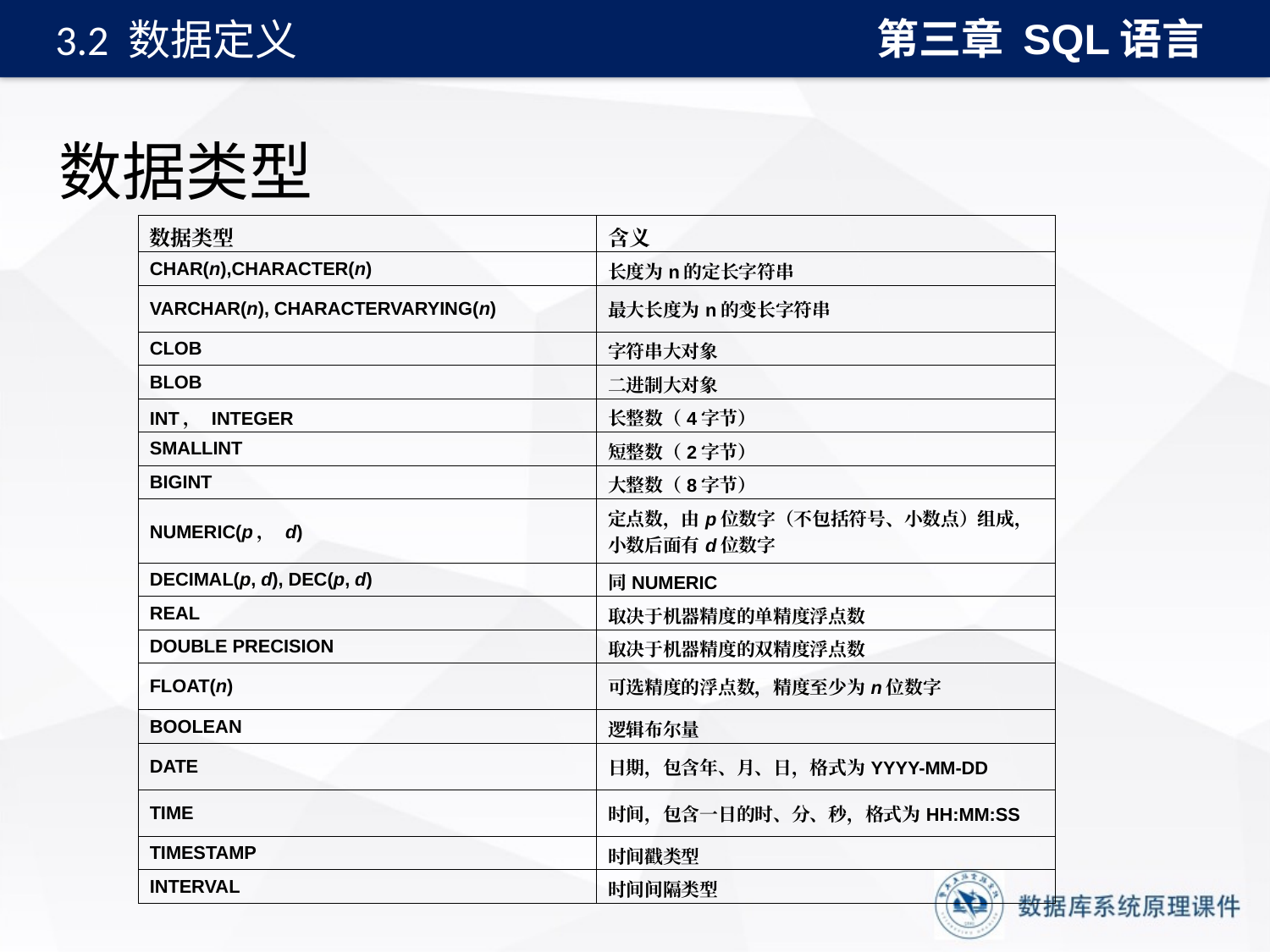

第三章 SQL语言
3.2 数据定义
# 数据类型

| 数据类型 | 含义 |
| --- | --- |
| CHAR(n),CHARACTER(n) | 长度为n的定长字符串 |
| VARCHAR(n), CHARACTERVARYING(n) | 最大长度为n的变长字符串 |
| CLOB | 字符串大对象 |
| BLOB | 二进制大对象 |
| INT， INTEGER | 长整数（4字节） |
| SMALLINT | 短整数（2字节） |
| BIGINT | 大整数（8字节） |
| NUMERIC(p， d) | 定点数，由p位数字（不包括符号、小数点）组成，小数后面有d位数字 |
| DECIMAL(p, d), DEC(p, d) | 同NUMERIC |
| REAL | 取决于机器精度的单精度浮点数 |
| DOUBLE PRECISION | 取决于机器精度的双精度浮点数 |
| FLOAT(n) | 可选精度的浮点数，精度至少为n位数字 |
| BOOLEAN | 逻辑布尔量 |
| DATE | 日期，包含年、月、日，格式为YYYY-MM-DD |
| TIME | 时间，包含一日的时、分、秒，格式为HH:MM:SS |
| TIMESTAMP | 时间戳类型 |
| INTERVAL | 时间间隔类型 |